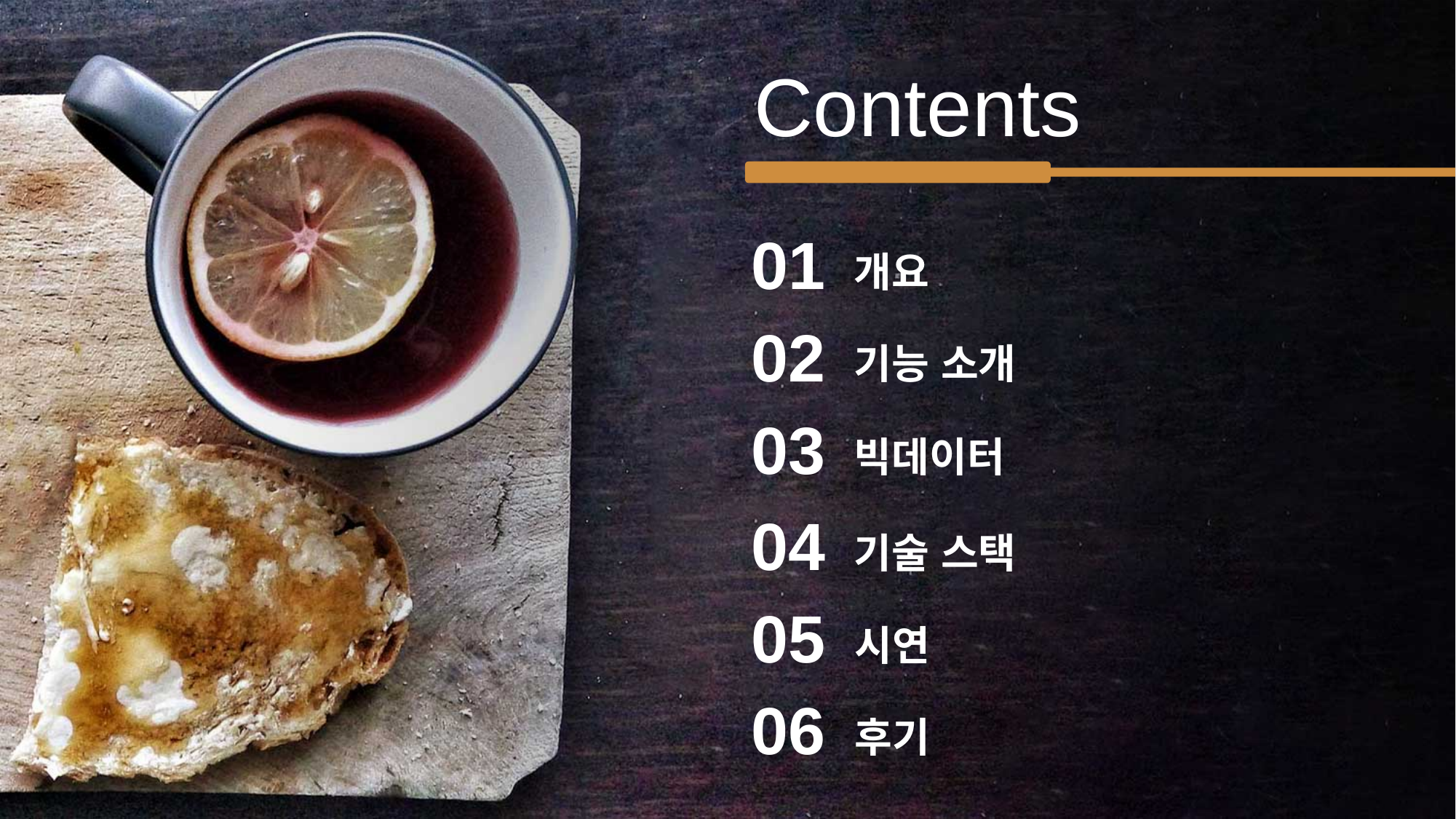

Contents

01
 개요
02
 기능 소개
03
 빅데이터
04
 기술 스택
05
 시연
06
 후기